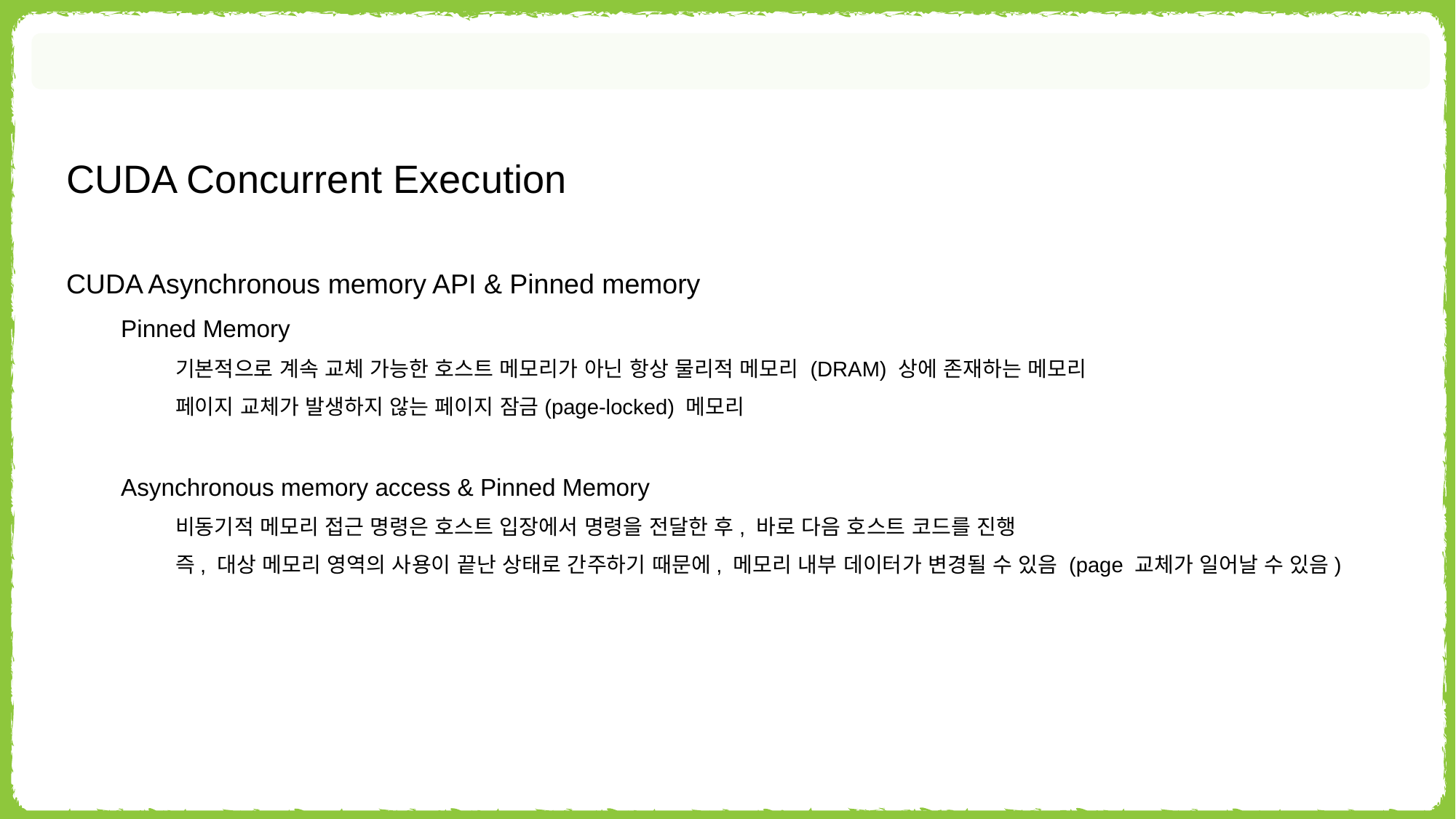

CUDA Concurrent Execution
CUDA Asynchronous memory API & Pinned memory
Pinned Memory
기본적으로 계속 교체 가능한 호스트 메모리가 아닌 항상 물리적 메모리 (DRAM) 상에 존재하는 메모리
페이지 교체가 발생하지 않는 페이지 잠금(page-locked) 메모리

Asynchronous memory access & Pinned Memory
비동기적 메모리 접근 명령은 호스트 입장에서 명령을 전달한 후, 바로 다음 호스트 코드를 진행
즉, 대상 메모리 영역의 사용이 끝난 상태로 간주하기 때문에, 메모리 내부 데이터가 변경될 수 있음 (page 교체가 일어날 수 있음)